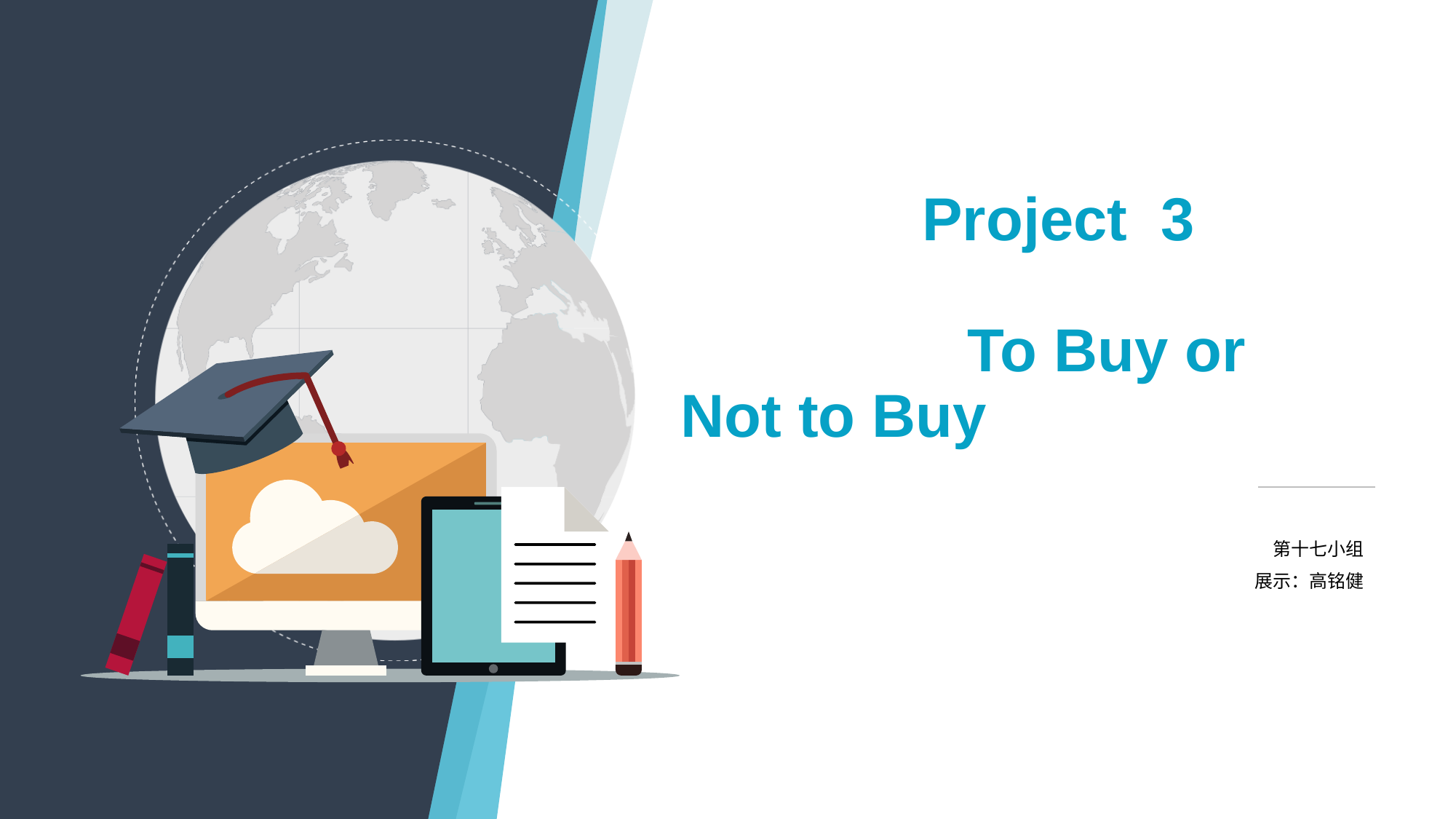

# Project  3 To Buy or Not to Buy
第十七小组
展示：高铭健